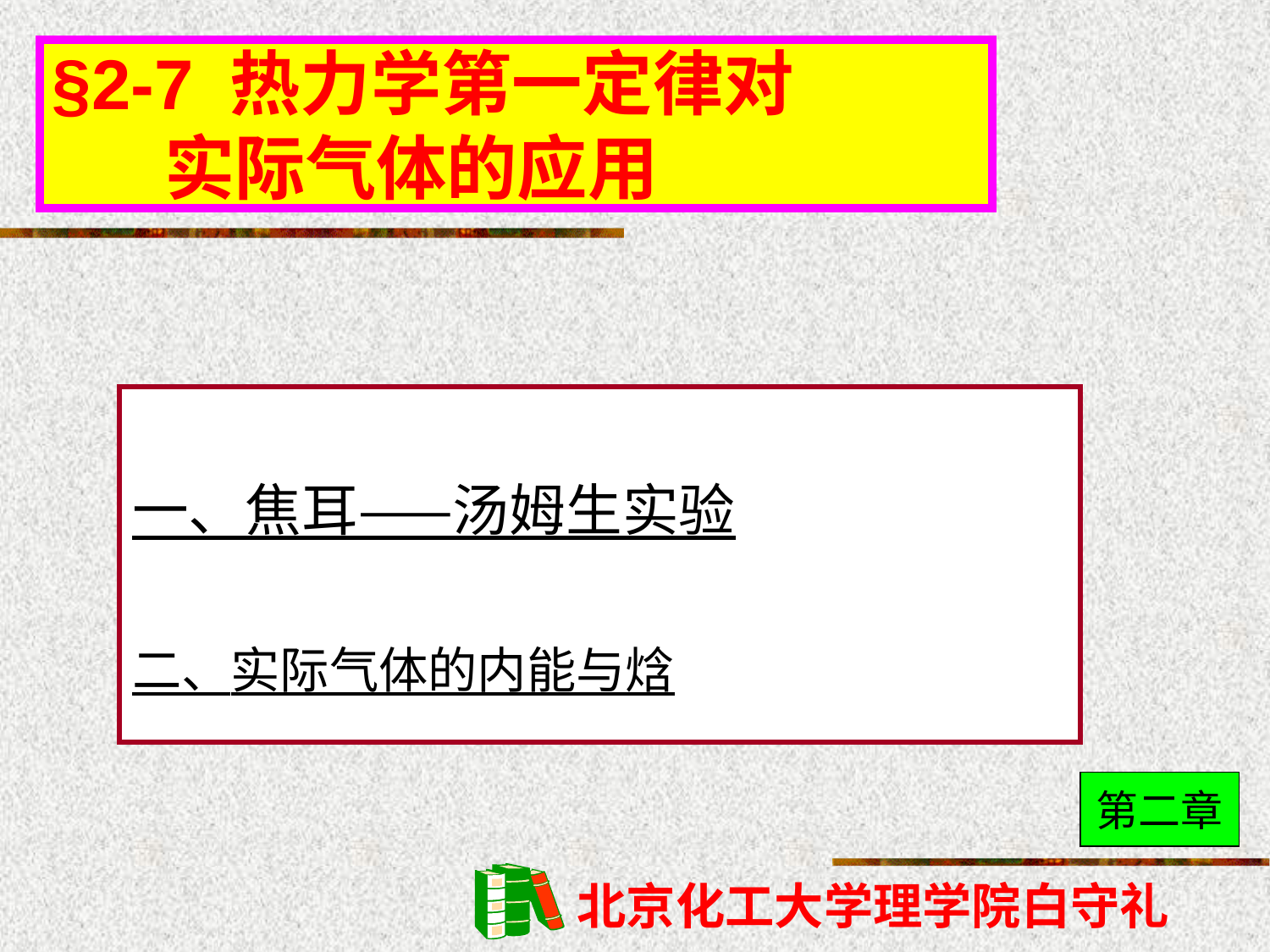

# §2-7 热力学第一定律对 实际气体的应用
一、焦耳——汤姆生实验
二、实际气体的内能与焓
第二章